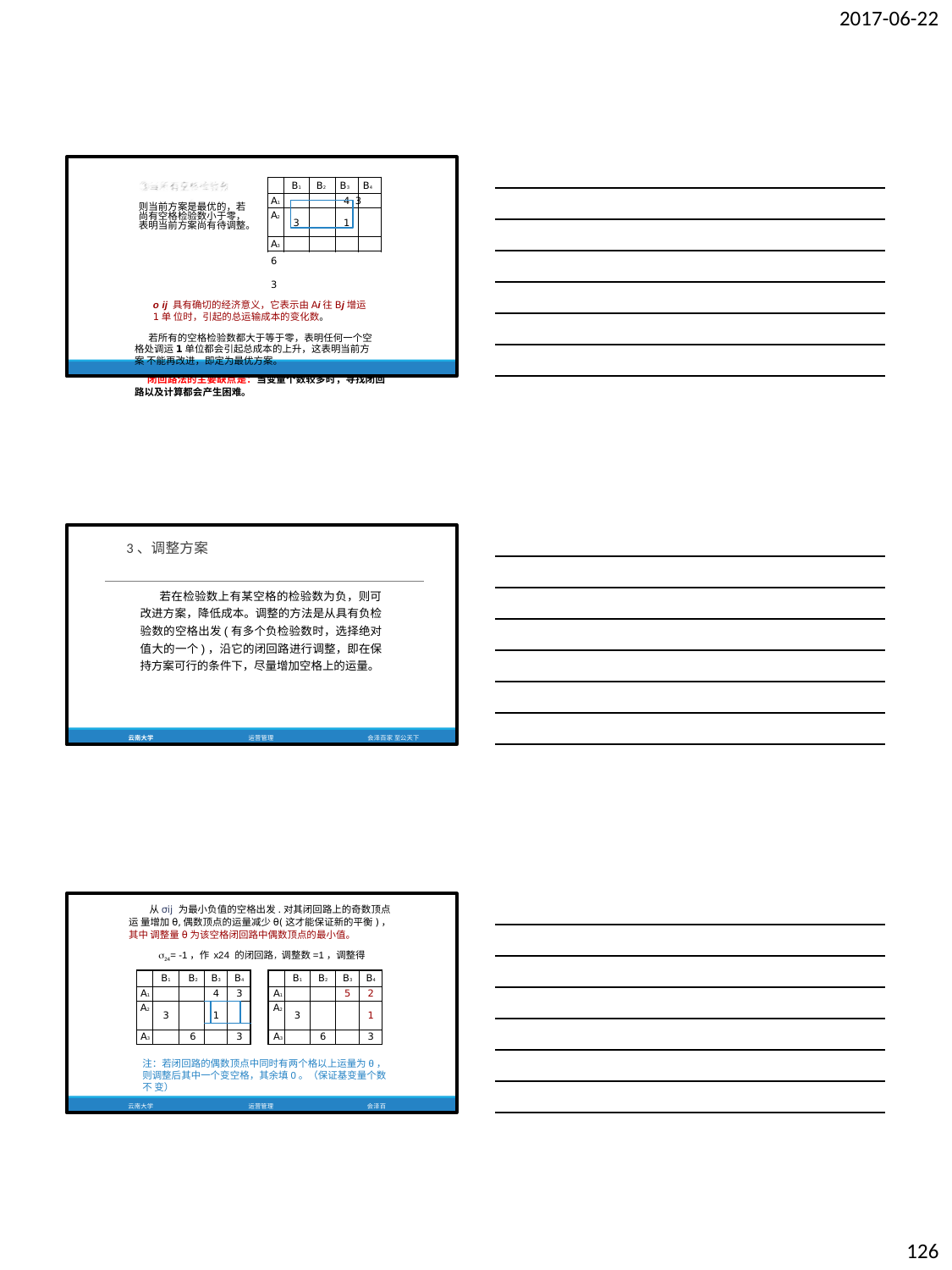

2017-06-22

B1          B2         B3         B4

A1
4 3

则当前方案是最优的，若 尚有空格检验数小于零，  表明当前方案尚有待调整。

A2

3
1

A3	6	3
o ij 具有确切的经济意义，它表示由Ai往Bj增运1单 位时，引起的总运输成本的变化数。

若所有的空格检验数都大于等于零，表明任何一个空 格处调运1单位都会引起总成本的上升，这表明当前方案 不能再改进，即定为最优方案。
闭回路法的主要缺点是：当变量个数较多时，寻找闭回 路以及计算都会产生困难。

云南大学	运营管理	会泽百家 至公天下

3、调整方案

若在检验数上有某空格的检验数为负，则可 改进方案，降低成本。调整的方法是从具有负检 验数的空格出发(有多个负检验数时，选择绝对 值大的一个)，沿它的闭回路进行调整，即在保 持方案可行的条件下，尽量增加空格上的运量。

云南大学
运营管理
会泽百家 至公天下

从σij 为最小负值的空格出发.对其闭回路上的奇数顶点运 量增加θ,偶数顶点的运量减少θ(这才能保证新的平衡)，其中 调整量θ为该空格闭回路中偶数顶点的最小值。
σ24= -1，作 x24 的闭回路，调整数=1，调整得

|  | B1 | B2 | B3 |  | B4 |  |
| --- | --- | --- | --- | --- | --- | --- |
| A1 |  |  | 4 |  | 3 |  |
| A2 | 3 |  |  | 1 |  |  |
|  |  |  |  |  |  |  |
| A3 |  | 6 |  |  | 3 |  |
|  | B1 | B2 | B3 | B4 |
| --- | --- | --- | --- | --- |
| A1 |  |  | 5 | 2 |
| A2 | 3 |  |  | 1 |
| A3 |  | 6 |  | 3 |

注：若闭回路的偶数顶点中同时有两个格以上运量为θ，  则调整后其中一个变空格，其余填0。（保证基变量个数不 变）

云南大学	运营管理	会泽百家 至公天下

126